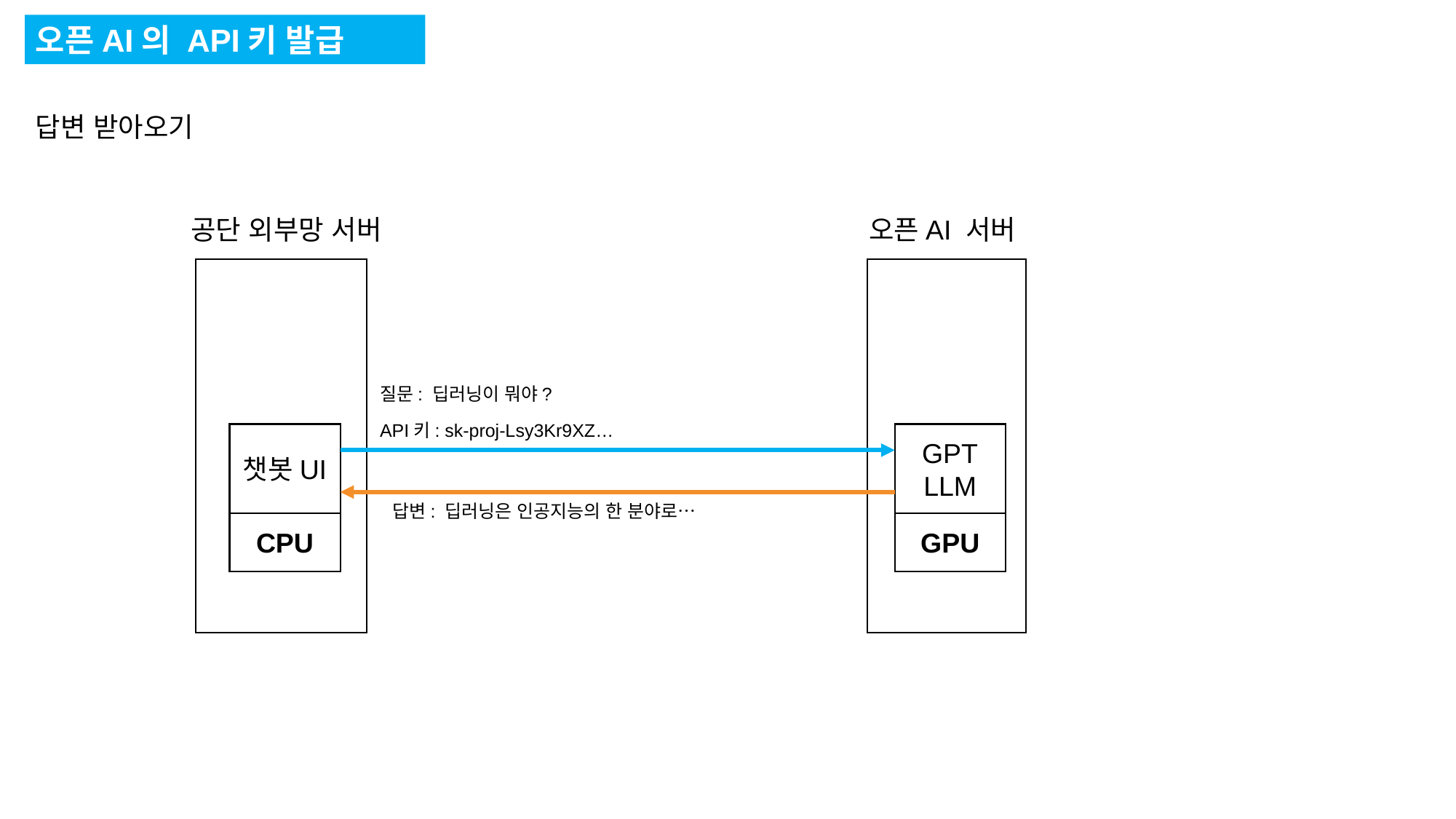

오픈AI의 API키 발급
답변 받아오기
공단 외부망 서버
오픈AI 서버

질문: 딥러닝이 뭐야?

API키: sk-proj-Lsy3Kr9XZ…
챗봇UI
GPT
LLM
답변: 딥러닝은 인공지능의 한 분야로…
CPU
GPU